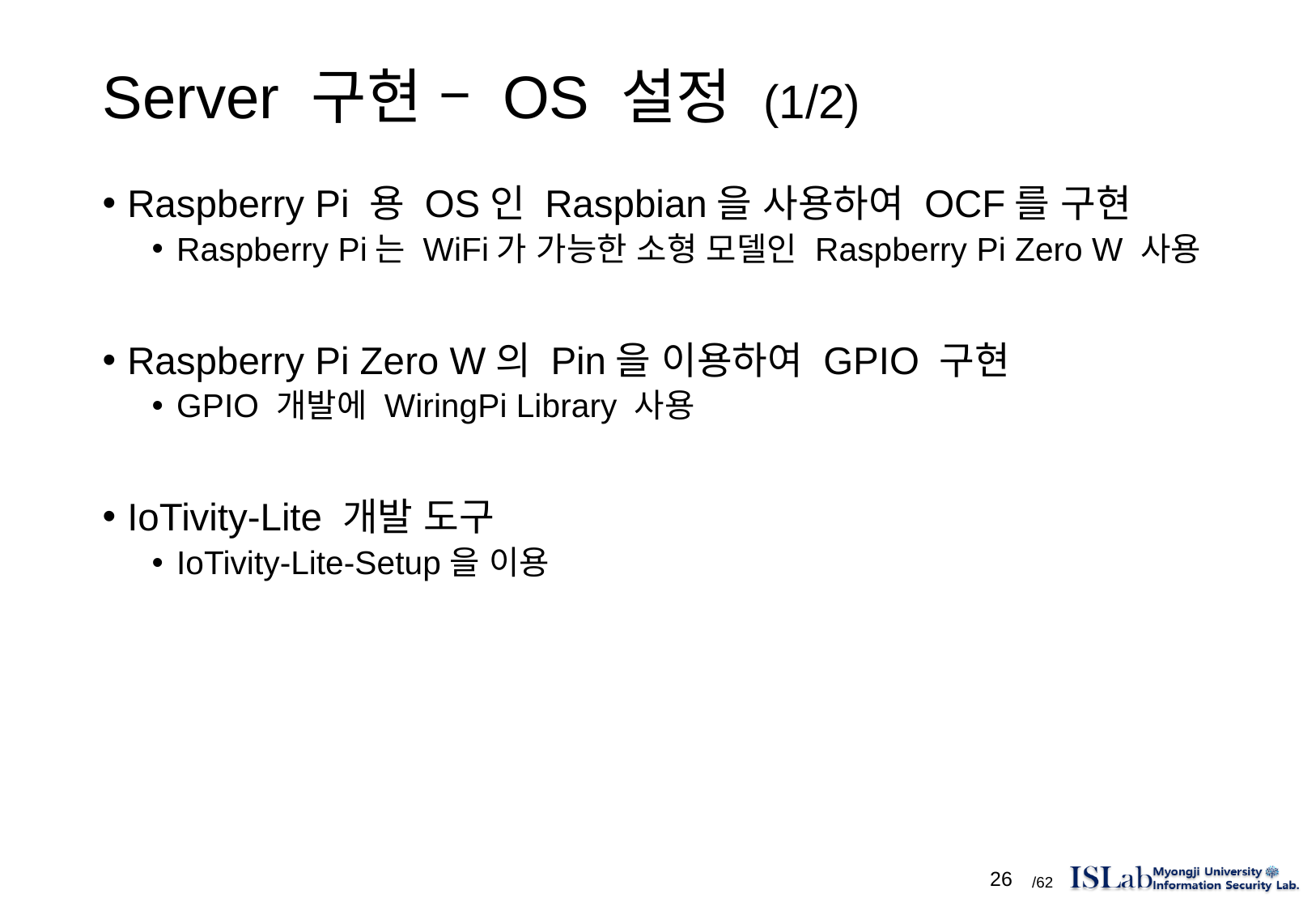

# Server 구현 – OS 설정 (1/2)
Raspberry Pi 용 OS인 Raspbian을 사용하여 OCF를 구현
Raspberry Pi는 WiFi가 가능한 소형 모델인 Raspberry Pi Zero W 사용

Raspberry Pi Zero W의 Pin을 이용하여 GPIO 구현
GPIO 개발에 WiringPi Library 사용

IoTivity-Lite 개발 도구
IoTivity-Lite-Setup을 이용
 26